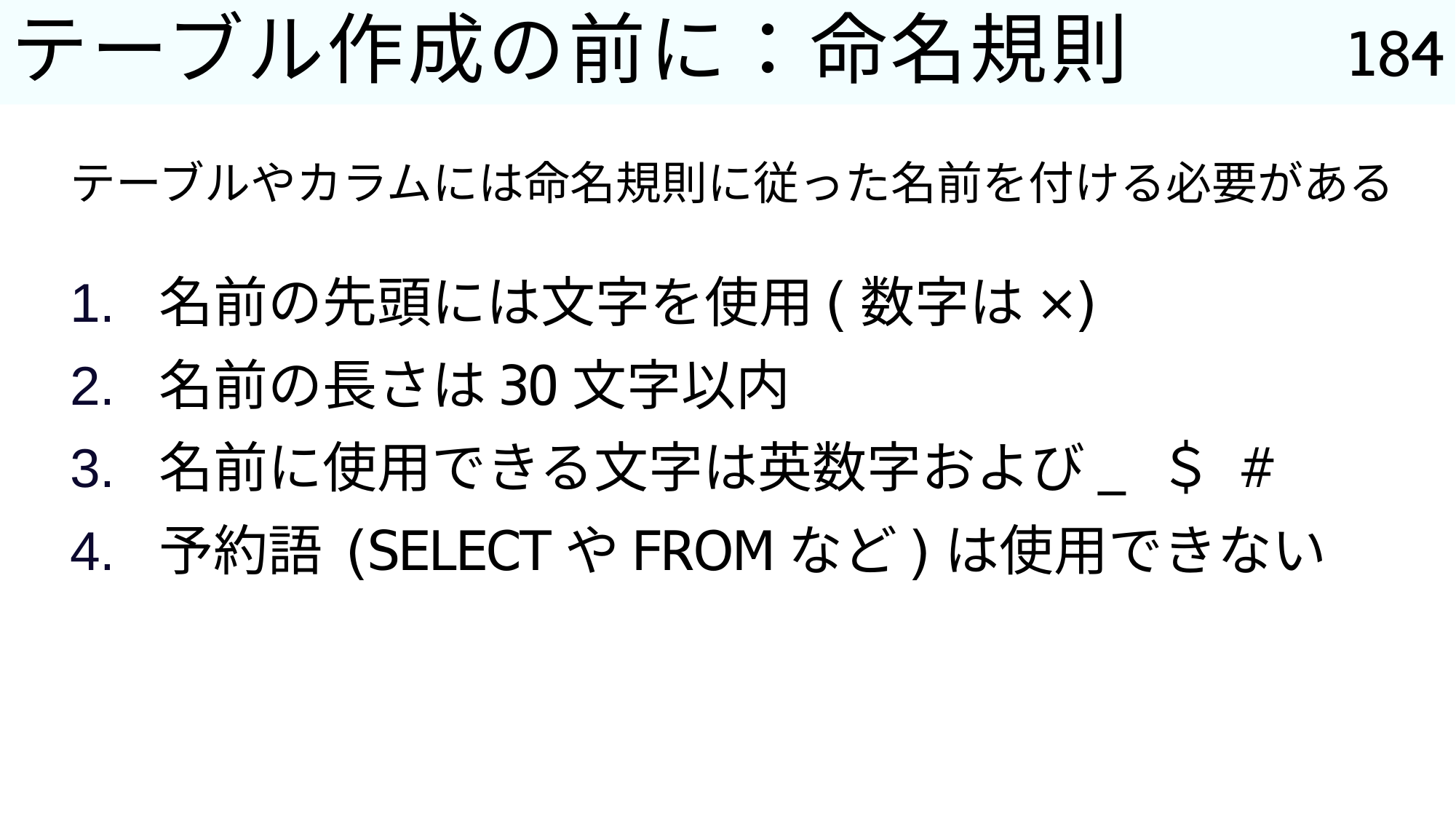

184
# テーブル作成の前に：命名規則
テーブルやカラムには命名規則に従った名前を付ける必要がある
名前の先頭には文字を使用(数字は×)
名前の長さは30文字以内
名前に使用できる文字は英数字および_ ＄ #
予約語 (SELECTやFROMなど)は使用できない